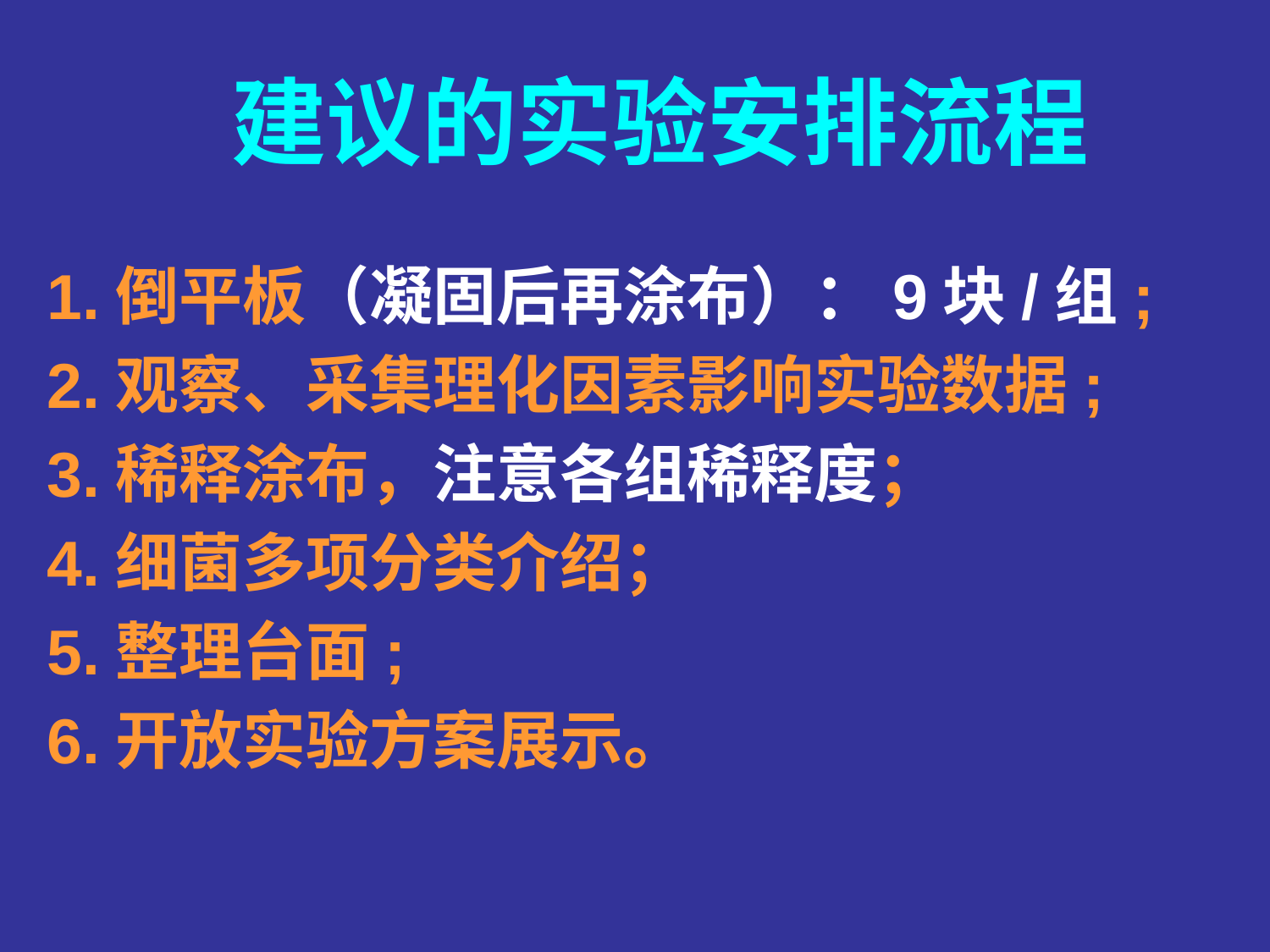

建议的实验安排流程
1.倒平板（凝固后再涂布）：9块/组;
2.观察、采集理化因素影响实验数据;
3.稀释涂布，注意各组稀释度；
4.细菌多项分类介绍；
5.整理台面;
6.开放实验方案展示。